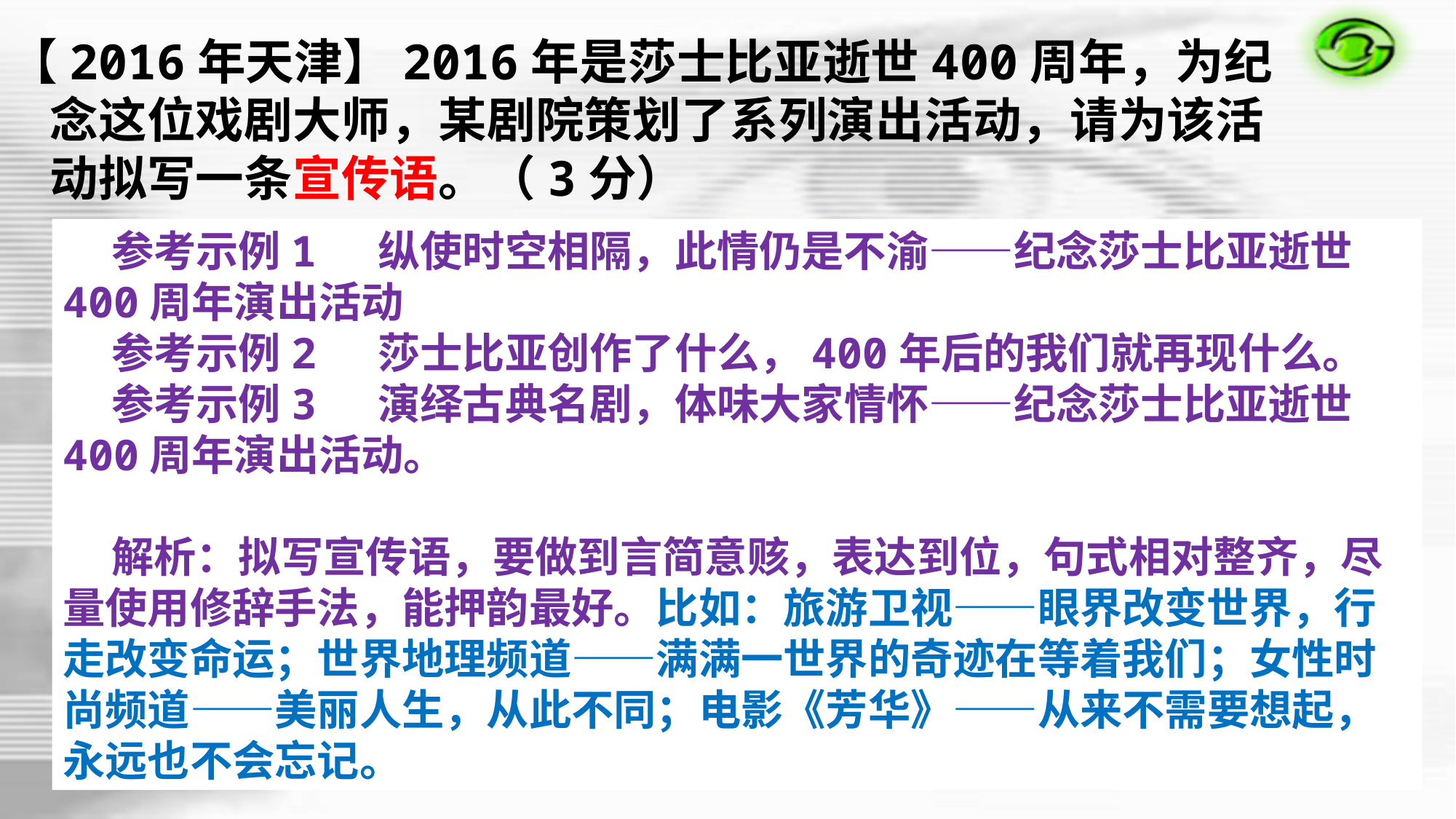

【2016年天津】2016年是莎士比亚逝世400周年，为纪念这位戏剧大师，某剧院策划了系列演出活动，请为该活动拟写一条宣传语。（3分）
    参考示例1  纵使时空相隔，此情仍是不渝——纪念莎士比亚逝世400周年演出活动
    参考示例2  莎士比亚创作了什么，400年后的我们就再现什么。
    参考示例3  演绎古典名剧，体味大家情怀——纪念莎士比亚逝世400周年演出活动。

    解析：拟写宣传语，要做到言简意赅，表达到位，句式相对整齐，尽量使用修辞手法，能押韵最好。比如：旅游卫视——眼界改变世界，行走改变命运；世界地理频道——满满一世界的奇迹在等着我们；女性时尚频道——美丽人生，从此不同；电影《芳华》——从来不需要想起，永远也不会忘记。